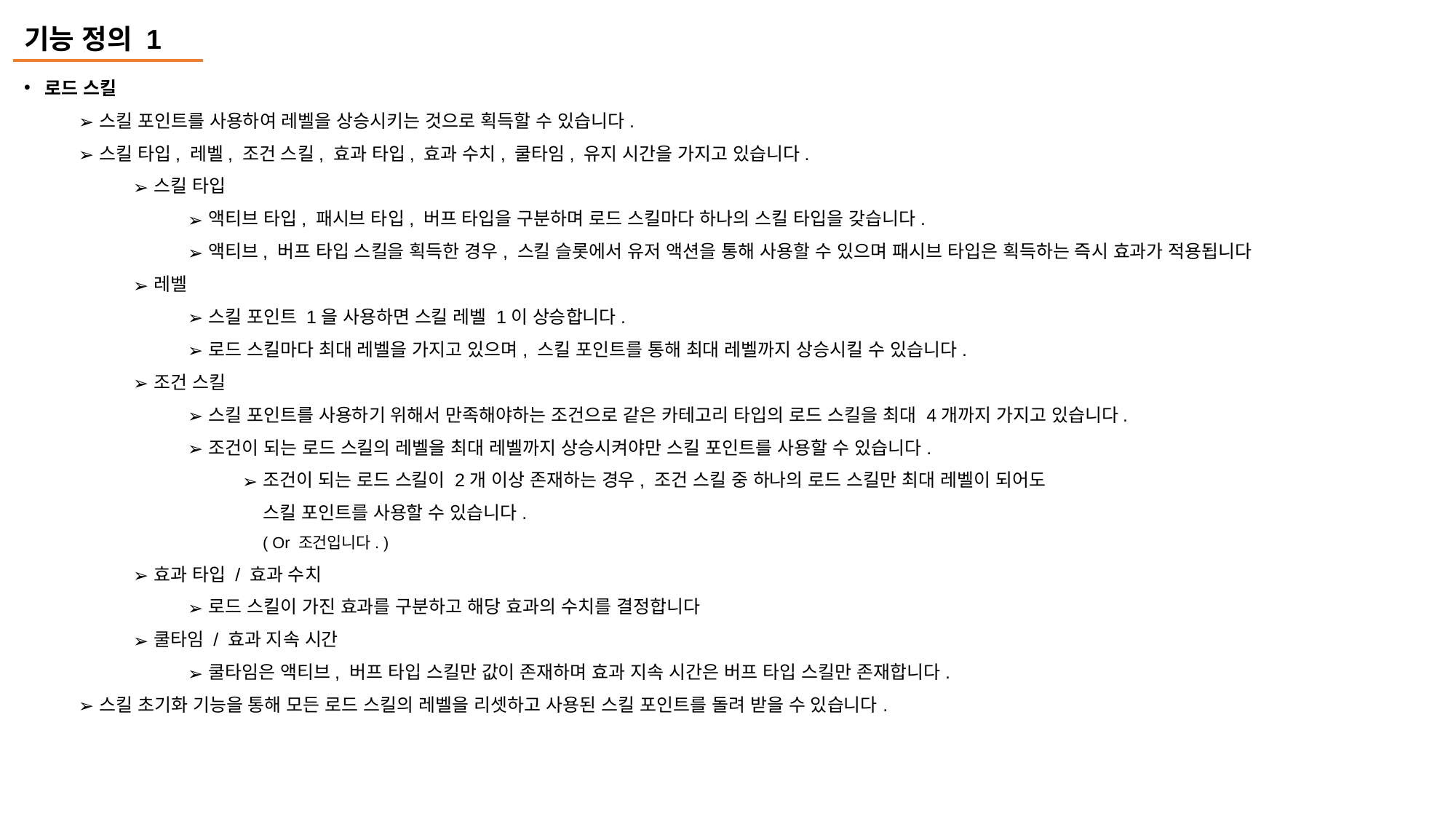

기능 정의 1
로드 스킬
스킬 포인트를 사용하여 레벨을 상승시키는 것으로 획득할 수 있습니다.
스킬 타입, 레벨, 조건 스킬, 효과 타입, 효과 수치, 쿨타임, 유지 시간을 가지고 있습니다.
스킬 타입
액티브 타입, 패시브 타입, 버프 타입을 구분하며 로드 스킬마다 하나의 스킬 타입을 갖습니다.
액티브, 버프 타입 스킬을 획득한 경우, 스킬 슬롯에서 유저 액션을 통해 사용할 수 있으며 패시브 타입은 획득하는 즉시 효과가 적용됩니다
레벨
스킬 포인트 1을 사용하면 스킬 레벨 1이 상승합니다.
로드 스킬마다 최대 레벨을 가지고 있으며, 스킬 포인트를 통해 최대 레벨까지 상승시킬 수 있습니다.
조건 스킬
스킬 포인트를 사용하기 위해서 만족해야하는 조건으로 같은 카테고리 타입의 로드 스킬을 최대 4개까지 가지고 있습니다.
조건이 되는 로드 스킬의 레벨을 최대 레벨까지 상승시켜야만 스킬 포인트를 사용할 수 있습니다.
조건이 되는 로드 스킬이 2개 이상 존재하는 경우, 조건 스킬 중 하나의 로드 스킬만 최대 레벨이 되어도
스킬 포인트를 사용할 수 있습니다.
( Or 조건입니다. )
효과 타입 / 효과 수치
로드 스킬이 가진 효과를 구분하고 해당 효과의 수치를 결정합니다
쿨타임 / 효과 지속 시간
쿨타임은 액티브, 버프 타입 스킬만 값이 존재하며 효과 지속 시간은 버프 타입 스킬만 존재합니다.
스킬 초기화 기능을 통해 모든 로드 스킬의 레벨을 리셋하고 사용된 스킬 포인트를 돌려 받을 수 있습니다.